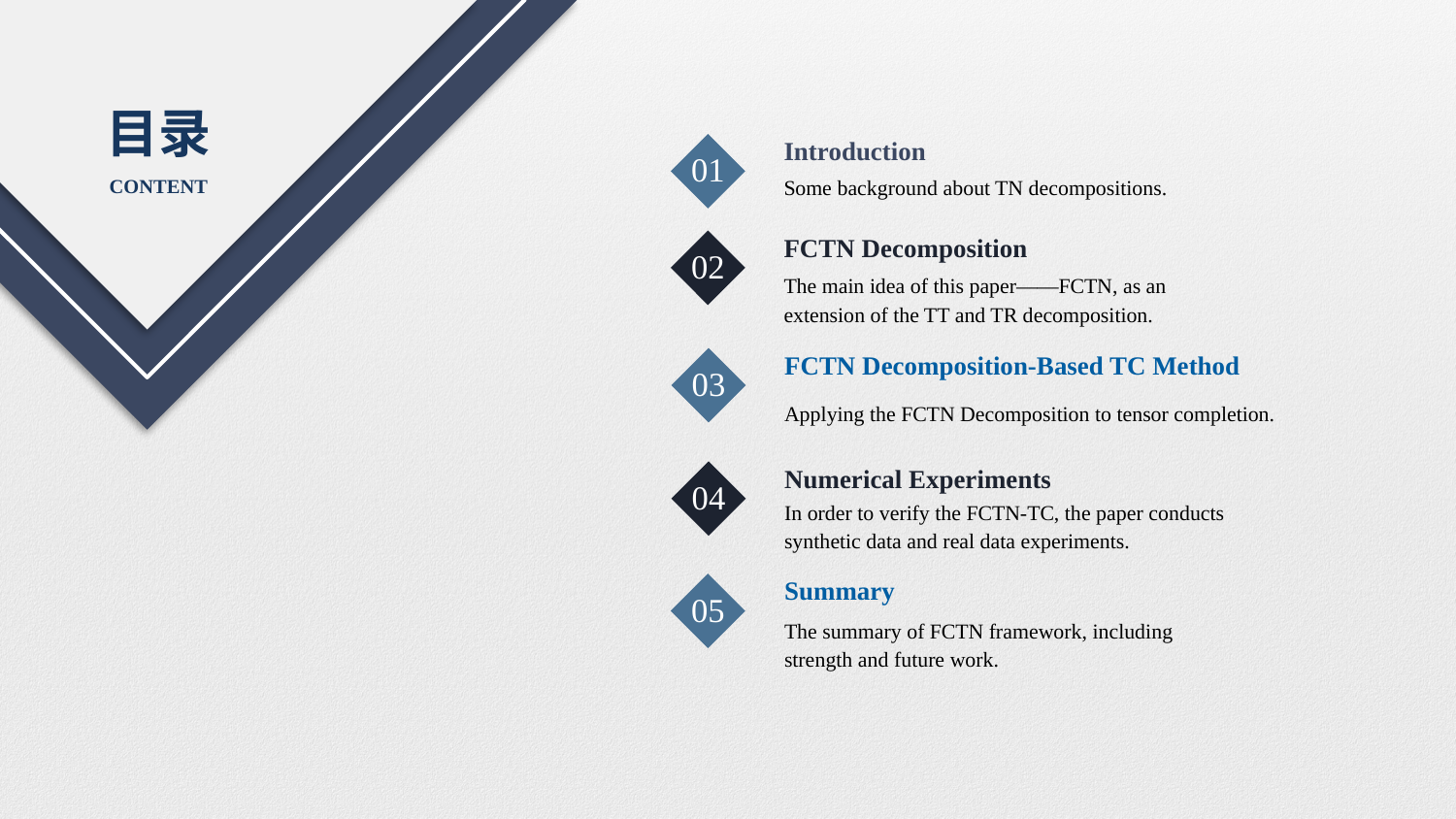

目录
CONTENT
01
Introduction
Some background about TN decompositions.
02
FCTN Decomposition
The main idea of this paper——FCTN, as an extension of the TT and TR decomposition.
03
FCTN Decomposition-Based TC Method
Applying the FCTN Decomposition to tensor completion.
04
Numerical Experiments
In order to verify the FCTN-TC, the paper conducts  synthetic data and real data experiments.
05
Summary
The summary of FCTN framework, including strength and future work.